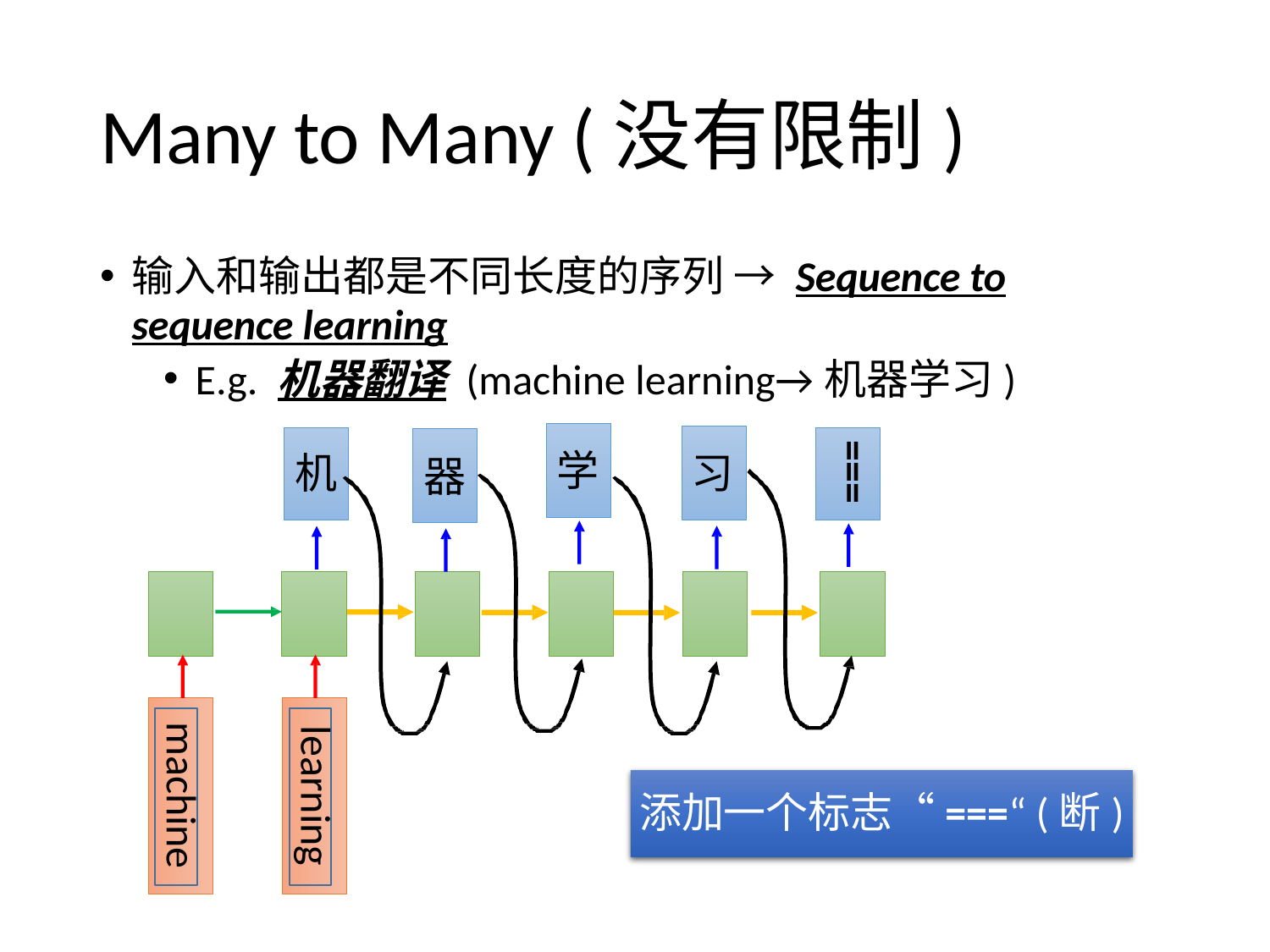

# Many to Many (没有限制)
输入和输出都是不同长度的序列 → Sequence to sequence learning
E.g. 机器翻译 (machine learning→机器学习)

===
学
习
机
器

machine

learning

添加一个标志“===“ (断)